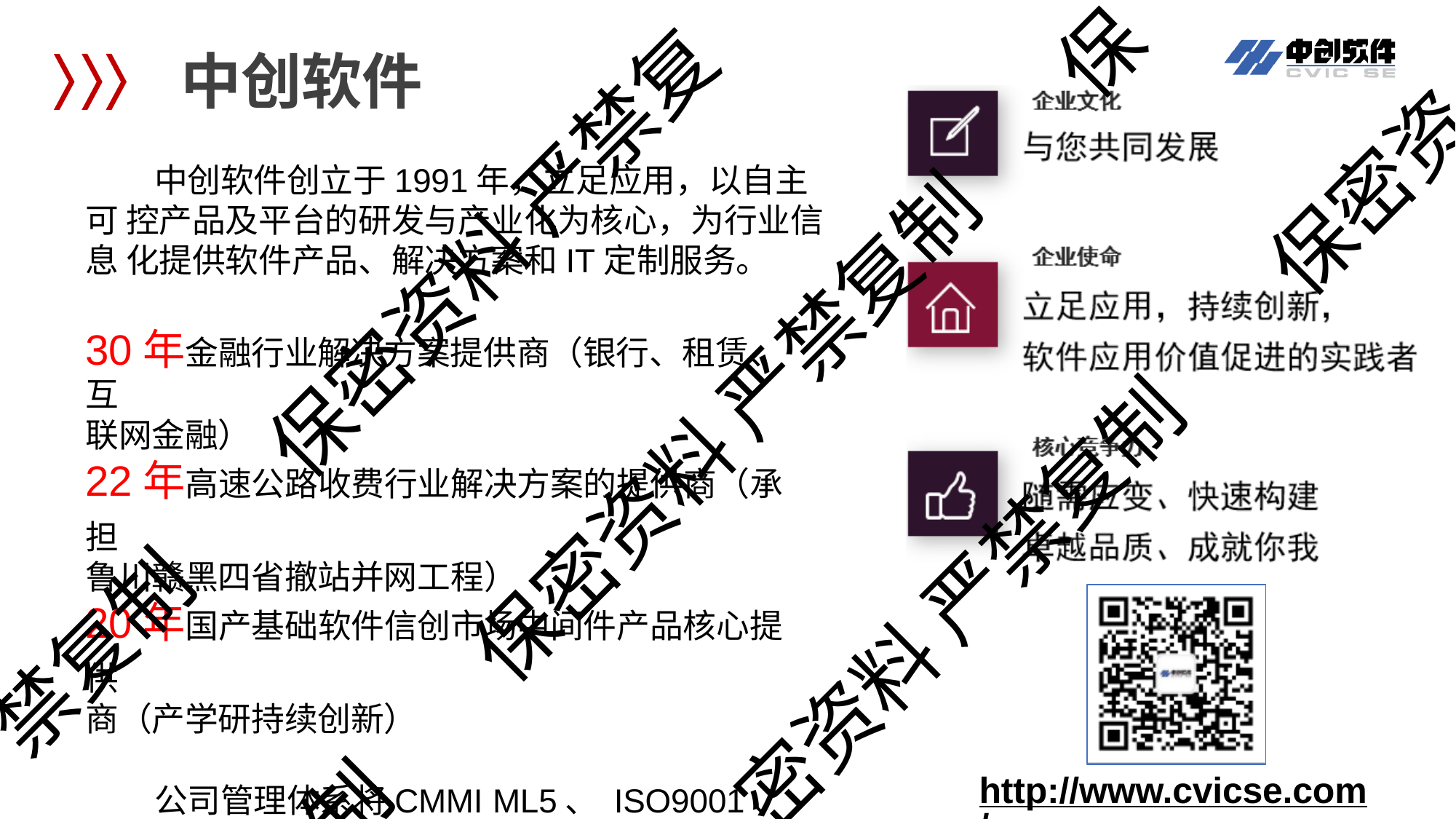

保
# 中创软件

保密资
中创软件创立于1991年，立足应用，以自主可 控产品及平台的研发与产业化为核心，为行业信息 化提供软件产品、解决方案和IT定制服务。
保密资料 严禁复
30年金融行业解决方案提供商（银行、租赁、互
联网金融）
22年高速公路收费行业解决方案的提供商（承担
鲁川赣黑四省撤站并网工程）
20年国产基础软件信创市场中间件产品核心提供
商（产学研持续创新）

公司管理体系将CMMI ML5、 ISO9001、 ISO/IEC 27001等系列标准要求根据公司情况进行 了有效融合，并持续推广落地。
2
保密资料 严禁复制
密资料 严禁复制

禁复制
制
http://www.cvicse.com/